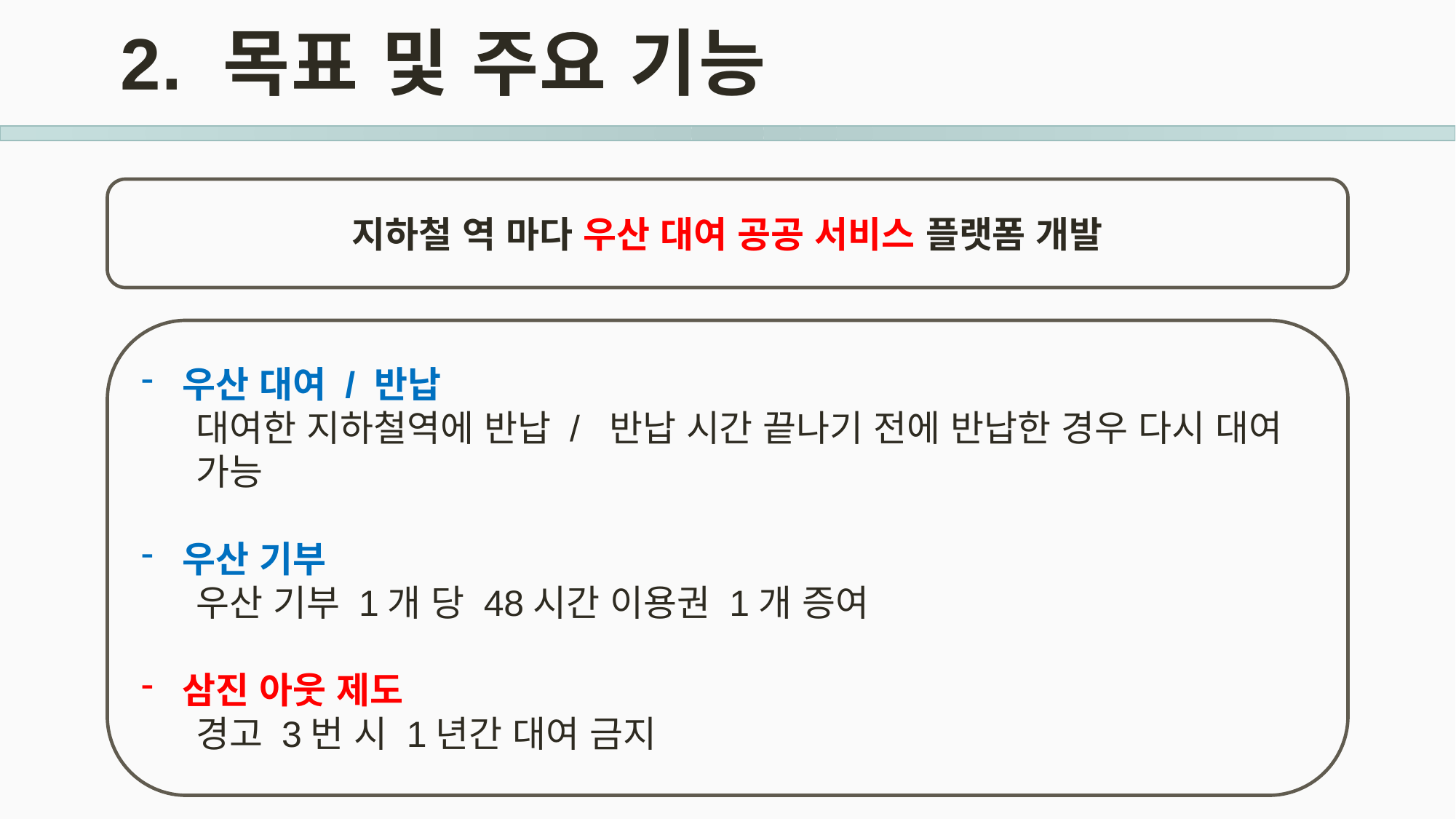

# 2. 목표 및 주요 기능
지하철 역 마다 우산 대여 공공 서비스 플랫폼 개발
우산 대여 / 반납
대여한 지하철역에 반납 /  반납 시간 끝나기 전에 반납한 경우 다시 대여 가능

우산 기부
우산 기부 1개 당 48시간 이용권 1개 증여

삼진 아웃 제도
경고 3번 시 1년간 대여 금지